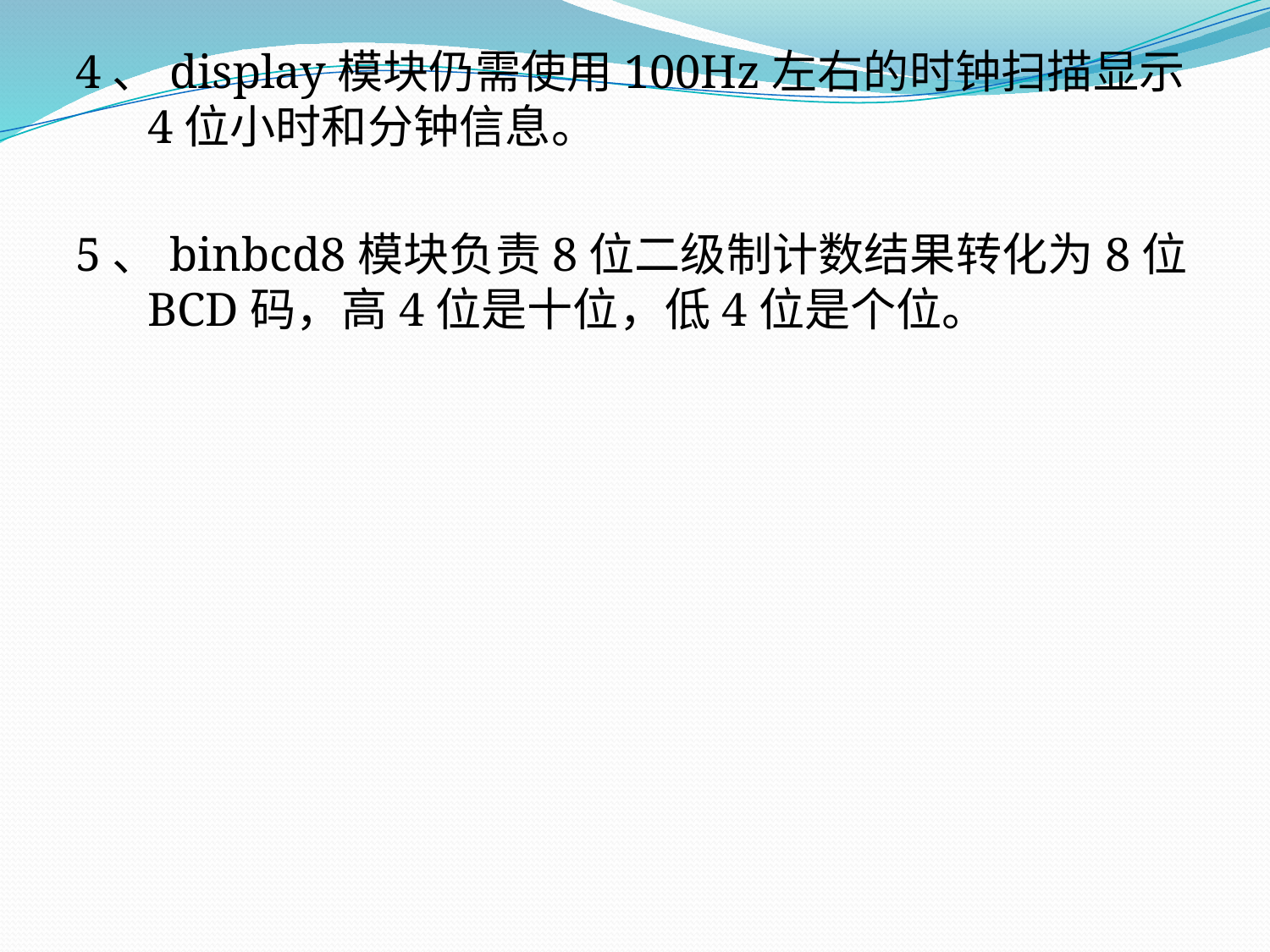

4、display模块仍需使用100Hz左右的时钟扫描显示4位小时和分钟信息。

5、binbcd8模块负责8位二级制计数结果转化为8位BCD码，高4位是十位，低4位是个位。